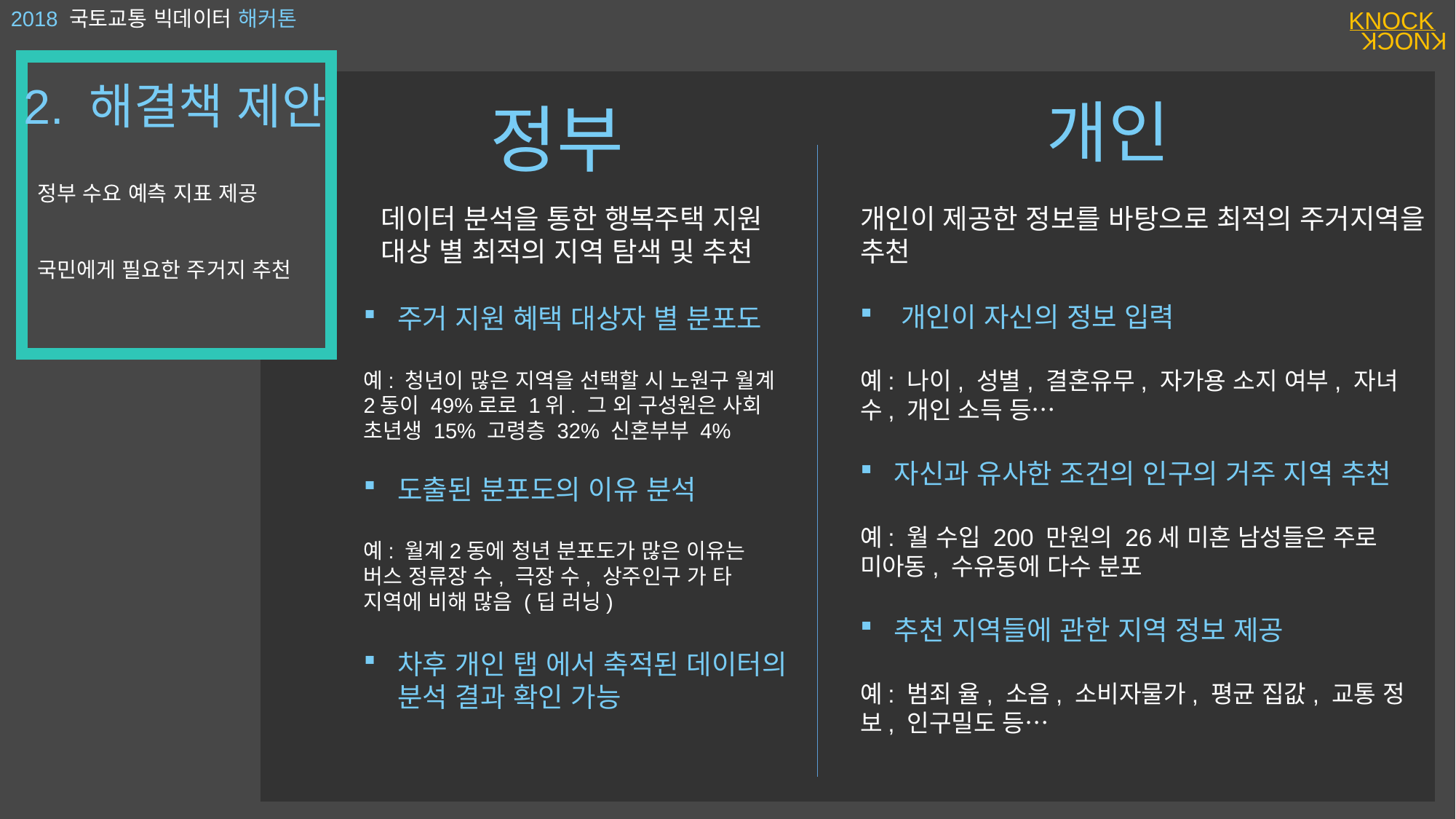

2018 국토교통 빅데이터 해커톤
KNOCK
KNOCK

2. 해결책 제안

정부 수요 예측 지표 제공

국민에게 필요한 주거지 추천

개인
정부
데이터 분석을 통한 행복주택 지원 대상 별 최적의 지역 탐색 및 추천
개인이 제공한 정보를 바탕으로 최적의 주거지역을 추천

개인이 자신의 정보 입력

예: 나이, 성별, 결혼유무, 자가용 소지 여부, 자녀 수, 개인 소득 등…

자신과 유사한 조건의 인구의 거주 지역 추천

예: 월 수입 200 만원의 26세 미혼 남성들은 주로 미아동, 수유동에 다수 분포

추천 지역들에 관한 지역 정보 제공

예: 범죄 율, 소음, 소비자물가, 평균 집값, 교통 정보, 인구밀도 등…
주거 지원 혜택 대상자 별 분포도

예: 청년이 많은 지역을 선택할 시 노원구 월계2동이 49%로로 1위. 그 외 구성원은 사회 초년생 15% 고령층 32% 신혼부부 4%

도출된 분포도의 이유 분석

예: 월계2동에 청년 분포도가 많은 이유는 버스 정류장 수, 극장 수, 상주인구 가 타 지역에 비해 많음 (딥 러닝)

차후 개인 탭 에서 축적된 데이터의 분석 결과 확인 가능